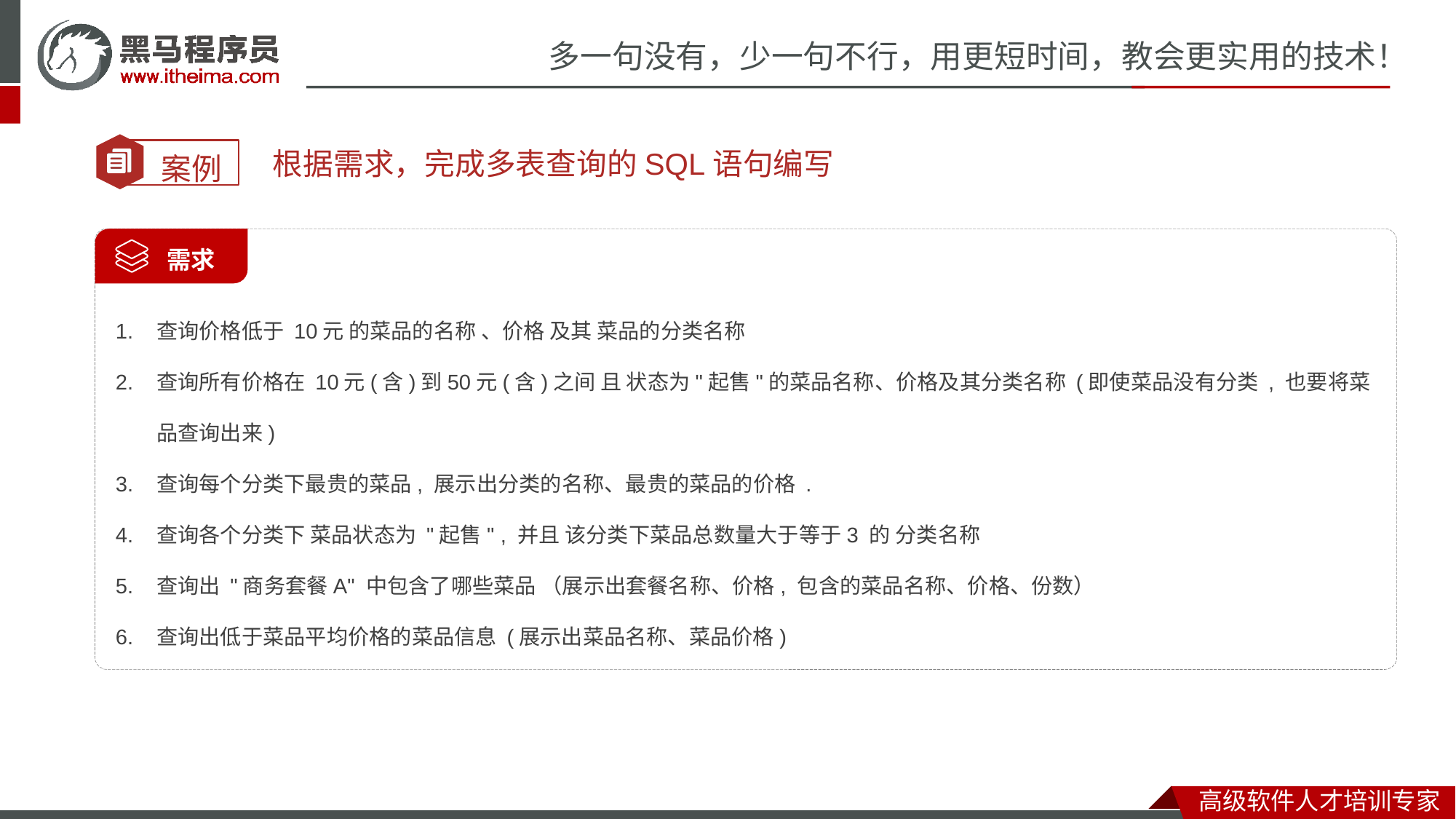

根据需求，完成多表查询的SQL语句编写
查询价格低于 10元 的菜品的名称 、价格 及其 菜品的分类名称
查询所有价格在 10元(含)到50元(含)之间 且 状态为"起售"的菜品名称、价格及其分类名称 (即使菜品没有分类 , 也要将菜品查询出来)
查询每个分类下最贵的菜品, 展示出分类的名称、最贵的菜品的价格 .
查询各个分类下 菜品状态为 "起售" , 并且 该分类下菜品总数量大于等于3 的 分类名称
查询出 "商务套餐A" 中包含了哪些菜品 （展示出套餐名称、价格, 包含的菜品名称、价格、份数）
查询出低于菜品平均价格的菜品信息 (展示出菜品名称、菜品价格)
         需求